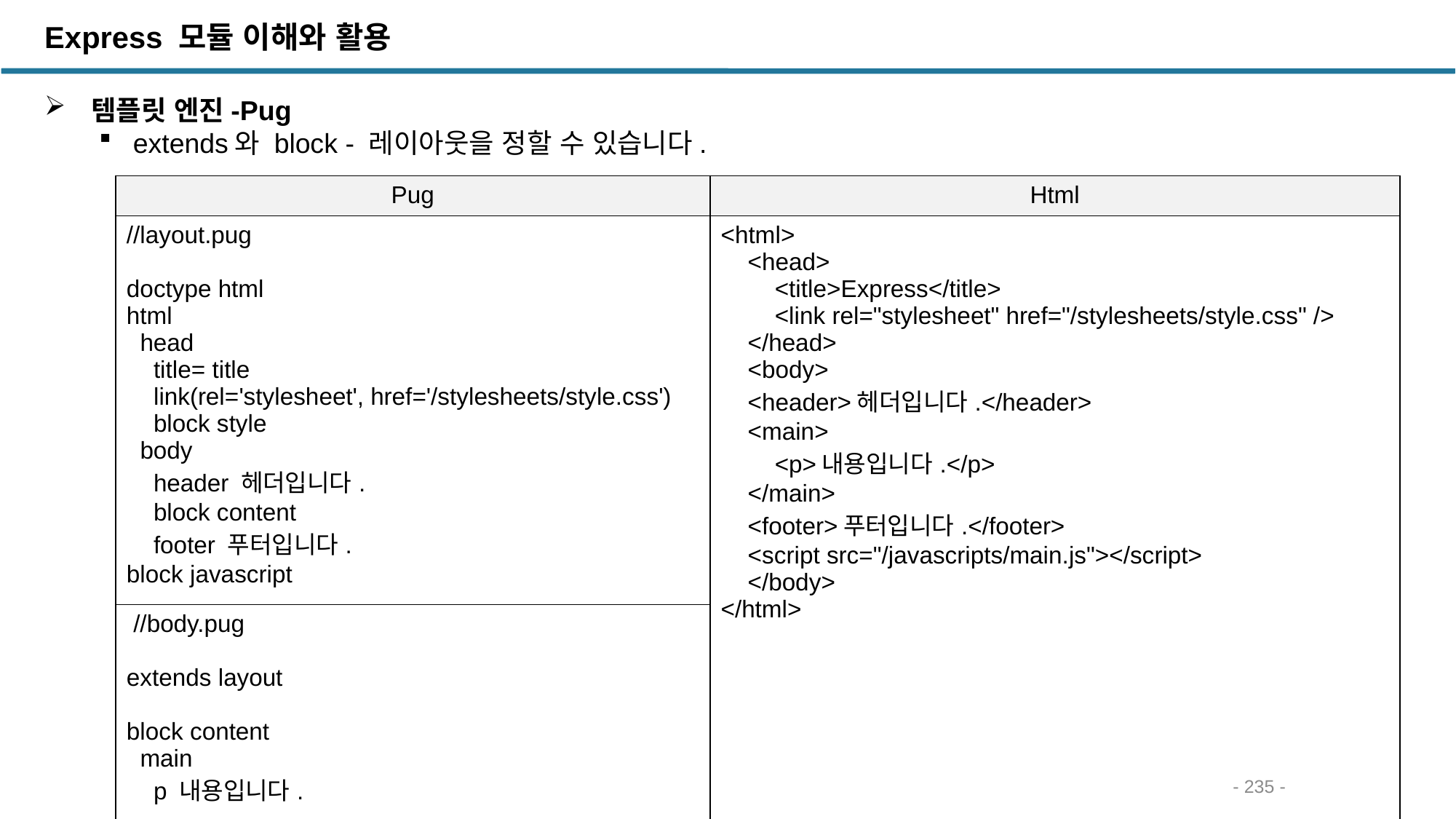

Express 모듈 이해와 활용
 템플릿 엔진-Pug
extends와 block - 레이아웃을 정할 수 있습니다.
| Pug | Html |
| --- | --- |
| //layout.pug doctype html html head title= title link(rel='stylesheet', href='/stylesheets/style.css') block style body header 헤더입니다. block content footer 푸터입니다. block javascript | <html> <head> <title>Express</title> <link rel="stylesheet" href="/stylesheets/style.css" /> </head> <body> <header>헤더입니다.</header> <main> <p>내용입니다.</p> </main> <footer>푸터입니다.</footer> <script src="/javascripts/main.js"></script> </body> </html> |
| //body.pug extends layout block content main p 내용입니다. block javascript script(src="/javascripts/main.js") |  |
- 235 -